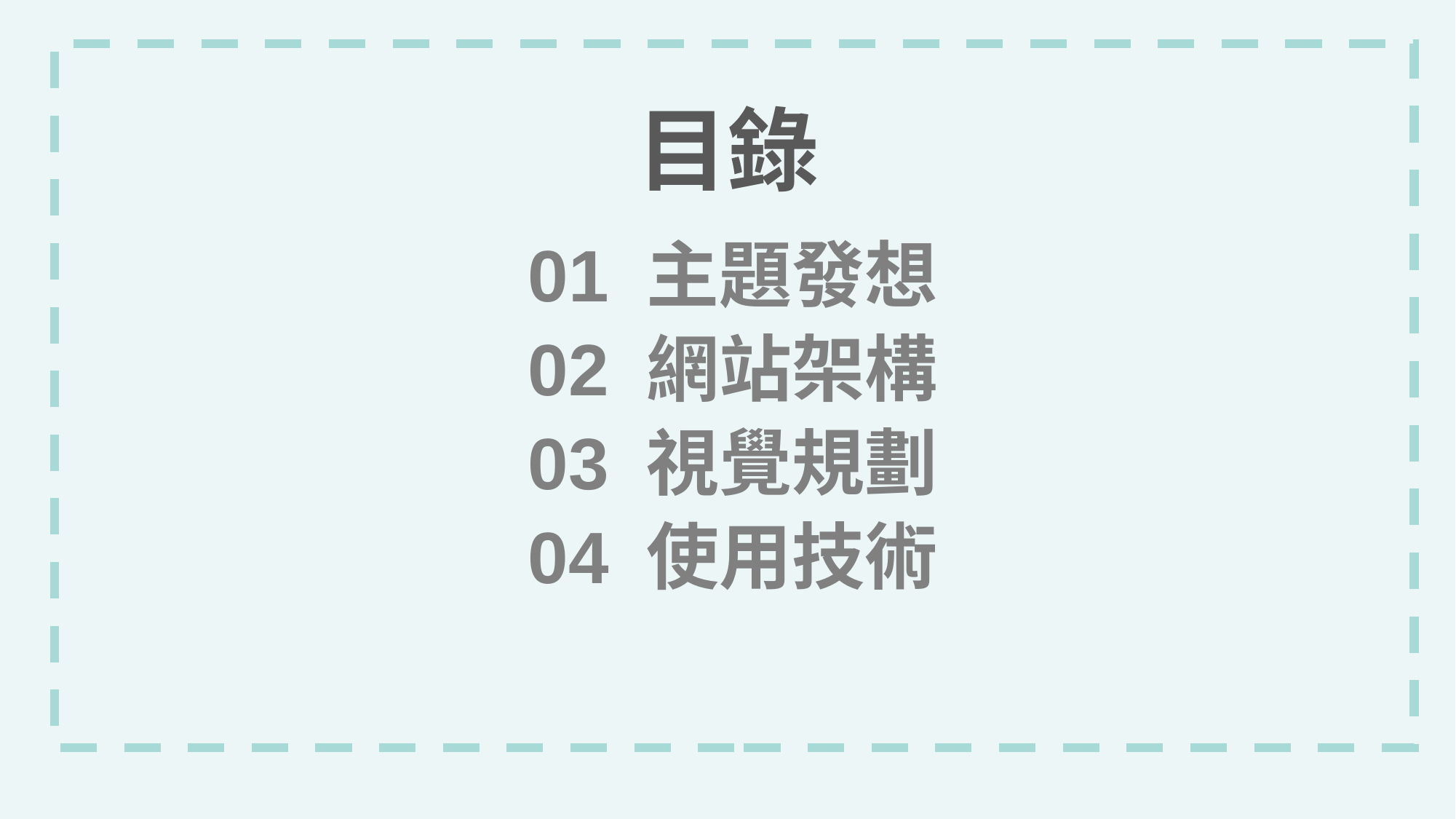

# 目錄
01 主題發想
02 網站架構
03 視覺規劃
04 使用技術